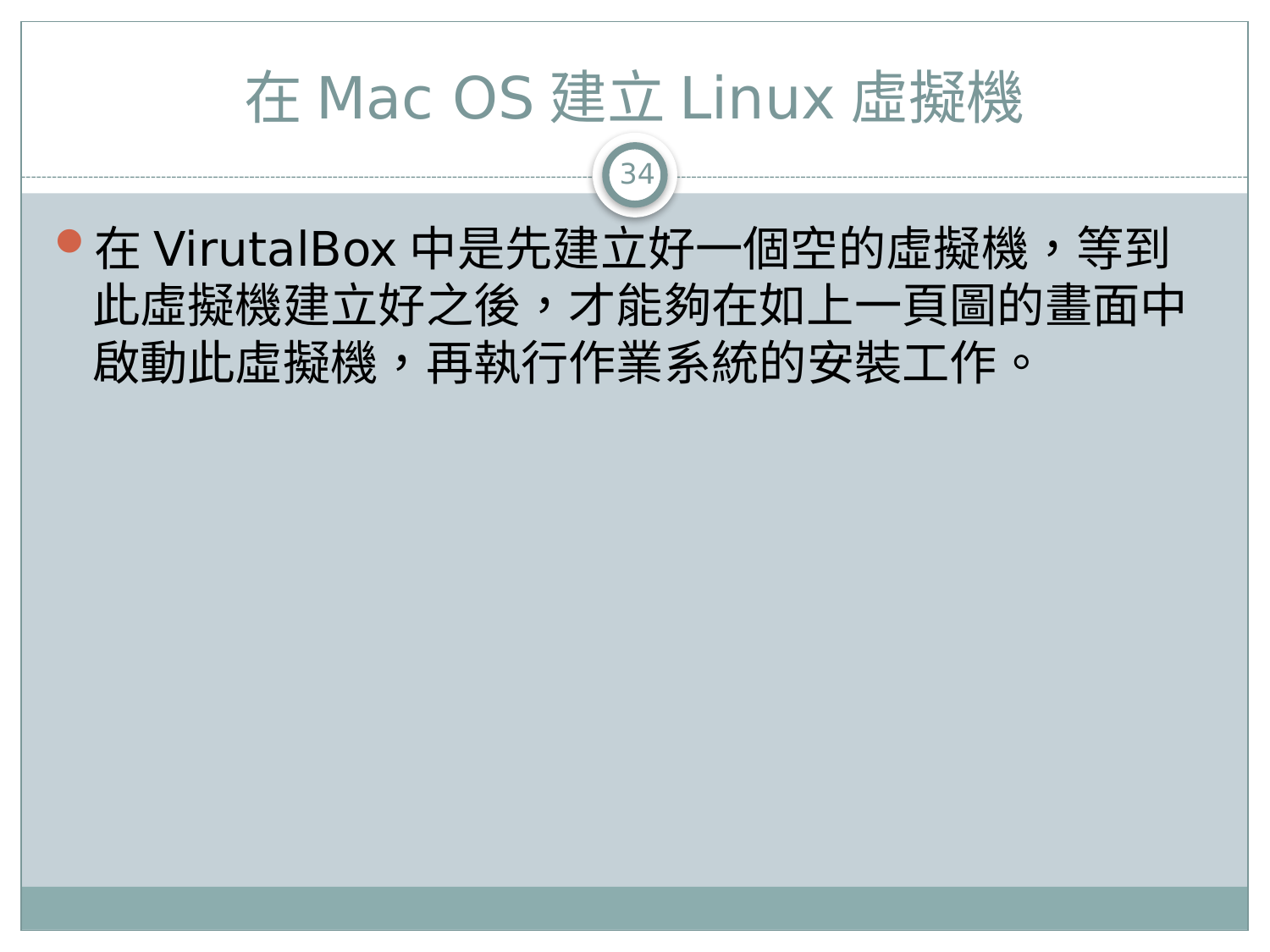

# 在Mac OS建立Linux虛擬機
34
在VirutalBox中是先建立好一個空的虛擬機，等到此虛擬機建立好之後，才能夠在如上一頁圖的畫面中啟動此虛擬機，再執行作業系統的安裝工作。